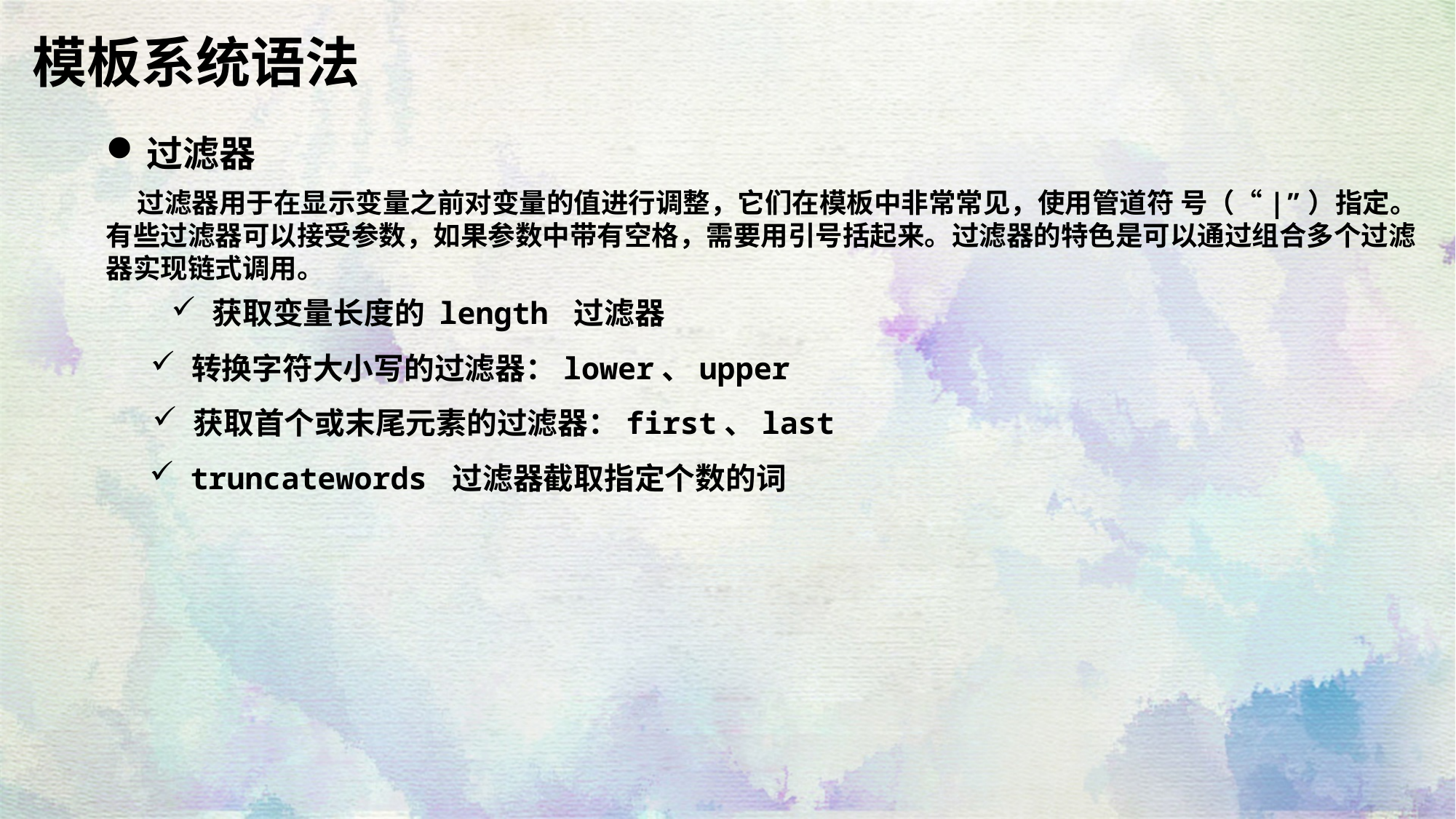

模板系统语法
过滤器
    过滤器用于在显示变量之前对变量的值进行调整，它们在模板中非常常见，使用管道符 号（“|”）指定。有些过滤器可以接受参数，如果参数中带有空格，需要用引号括起来。过滤器的特色是可以通过组合多个过滤器实现链式调用。
获取变量长度的 length 过滤器
转换字符大小写的过滤器：lower、upper
获取首个或末尾元素的过滤器：first、last
truncatewords 过滤器截取指定个数的词